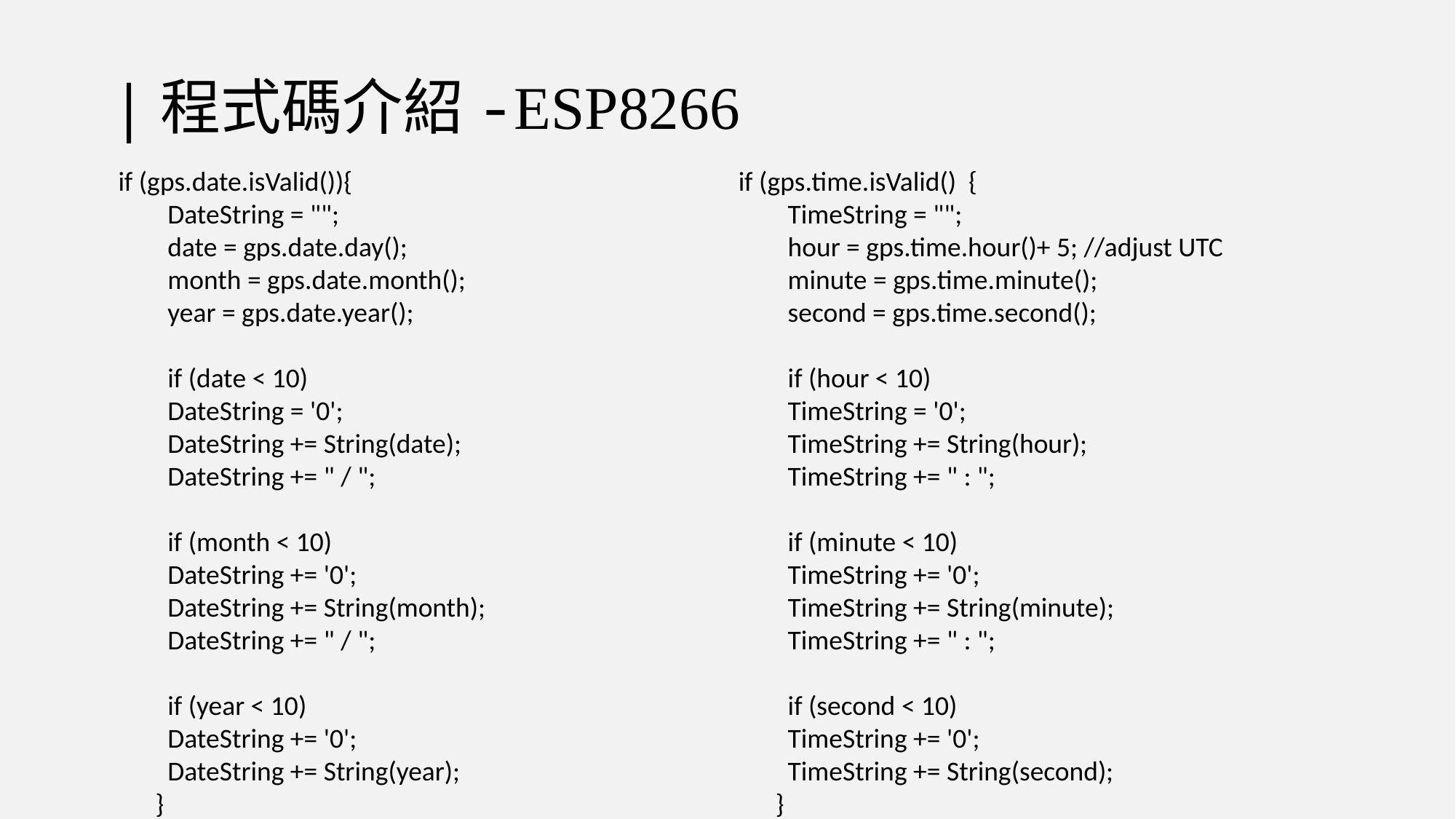

# |程式碼介紹-ESP8266
if (gps.time.isValid()  {
        TimeString = "";
        hour = gps.time.hour()+ 5; //adjust UTC
        minute = gps.time.minute();
        second = gps.time.second();

        if (hour < 10)
        TimeString = '0';
        TimeString += String(hour);
        TimeString += " : ";

        if (minute < 10)
        TimeString += '0';
        TimeString += String(minute);
        TimeString += " : ";

        if (second < 10)
        TimeString += '0';
        TimeString += String(second);
      }

if (gps.date.isValid()){
        DateString = "";
        date = gps.date.day();
        month = gps.date.month();
        year = gps.date.year();

        if (date < 10)
        DateString = '0';
        DateString += String(date);
        DateString += " / ";

        if (month < 10)
        DateString += '0';
        DateString += String(month);
        DateString += " / ";

        if (year < 10)
        DateString += '0';
        DateString += String(year);
      }